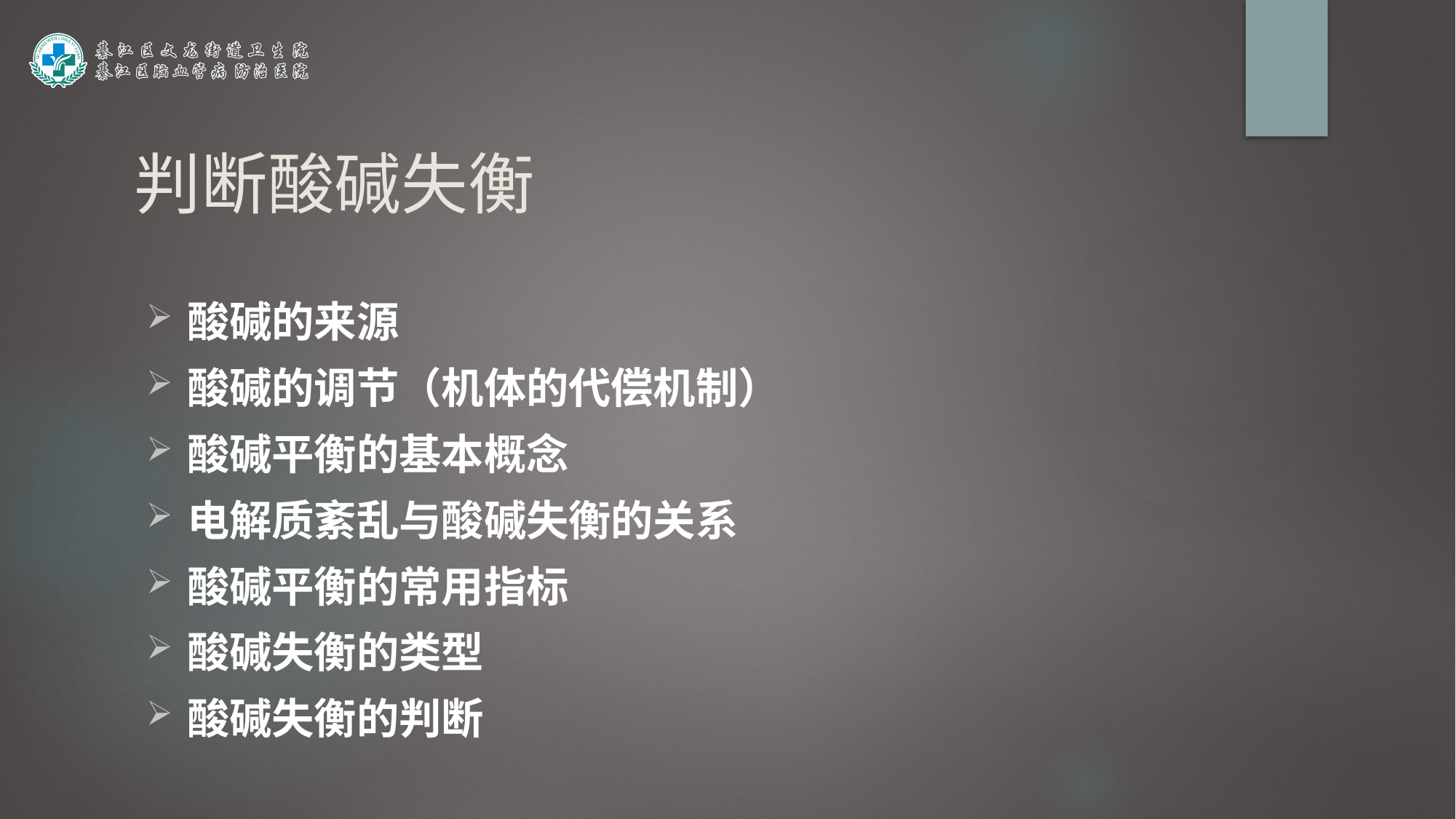

判断酸碱失衡
酸碱的来源
酸碱的调节（机体的代偿机制）
酸碱平衡的基本概念
电解质紊乱与酸碱失衡的关系
酸碱平衡的常用指标
酸碱失衡的类型
酸碱失衡的判断